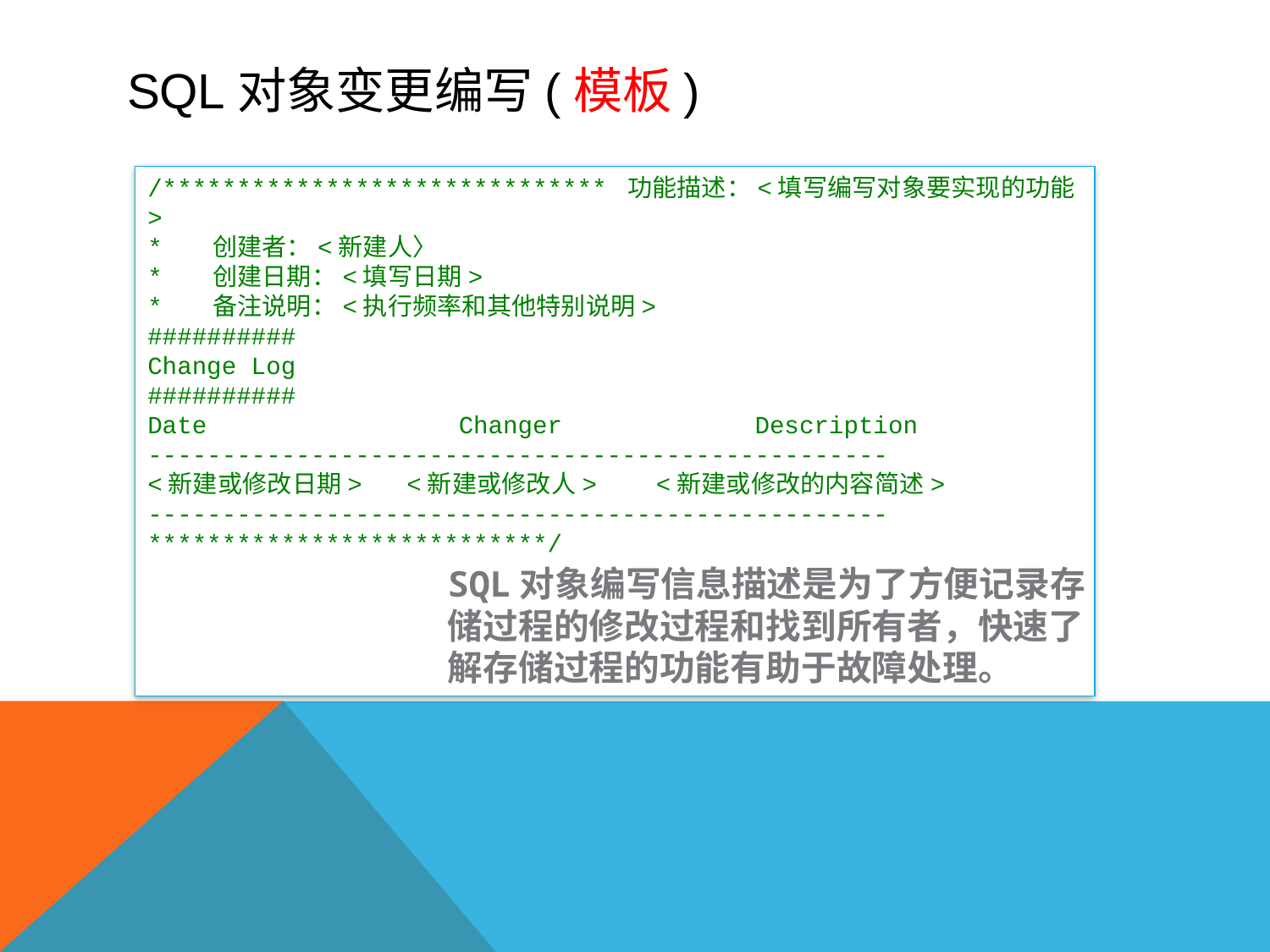

# SQL对象变更编写(模板)
/****************************** 功能描述：<填写编写对象要实现的功能>
*   创建者：<新建人〉
*   创建日期：<填写日期>
*   备注说明：<执行频率和其他特别说明>
##########
Change Log
##########
Date                 Changer             Description
--------------------------------------------------
<新建或修改日期>   <新建或修改人>    <新建或修改的内容简述>
--------------------------------------------------
***************************/

SQL对象编写信息描述是为了方便记录存储过程的修改过程和找到所有者，快速了解存储过程的功能有助于故障处理。